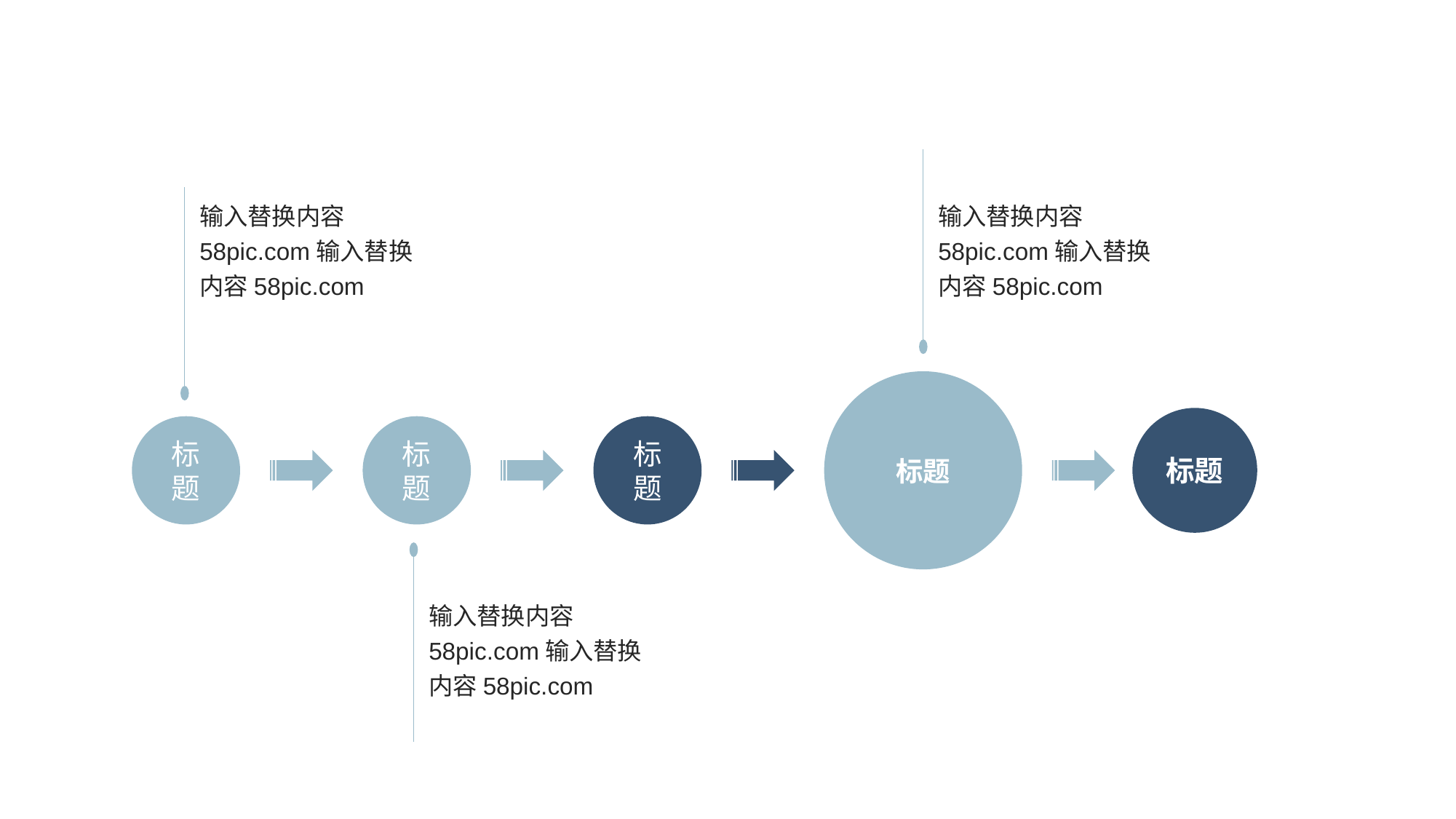

输入替换内容58pic.com输入替换内容58pic.com

输入替换内容58pic.com输入替换内容58pic.com

标题
标题
标题
标题
标题

输入替换内容58pic.com输入替换内容58pic.com